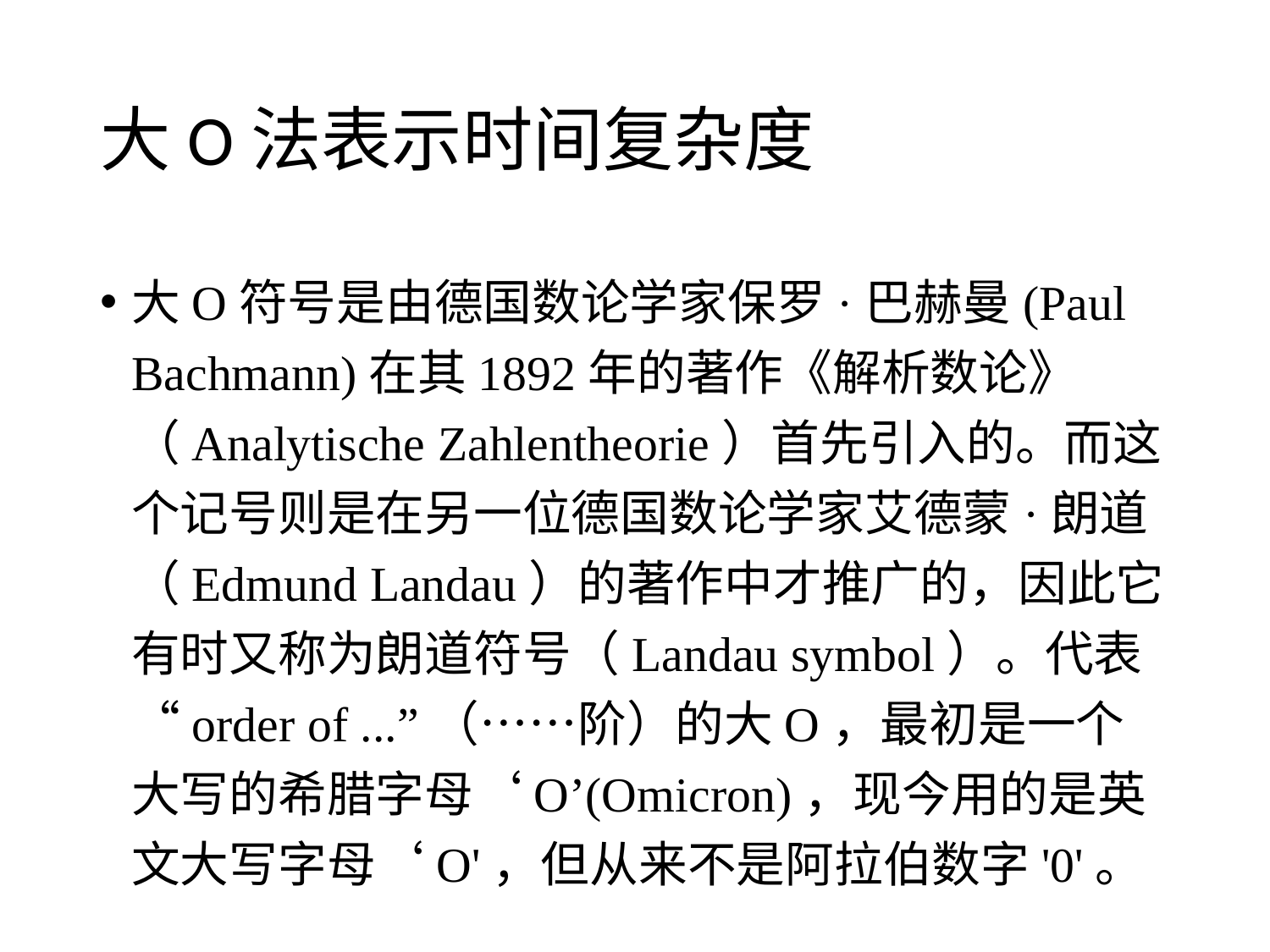

# 大O法表示时间复杂度
大O符号是由德国数论学家保罗·巴赫曼(Paul Bachmann)在其1892年的著作《解析数论》（Analytische Zahlentheorie）首先引入的。而这个记号则是在另一位德国数论学家艾德蒙·朗道（Edmund Landau）的著作中才推广的，因此它有时又称为朗道符号（Landau symbol）。代表“order of ...”（……阶）的大O，最初是一个大写的希腊字母‘O’(Omicron)，现今用的是英文大写字母‘O'，但从来不是阿拉伯数字'0'。